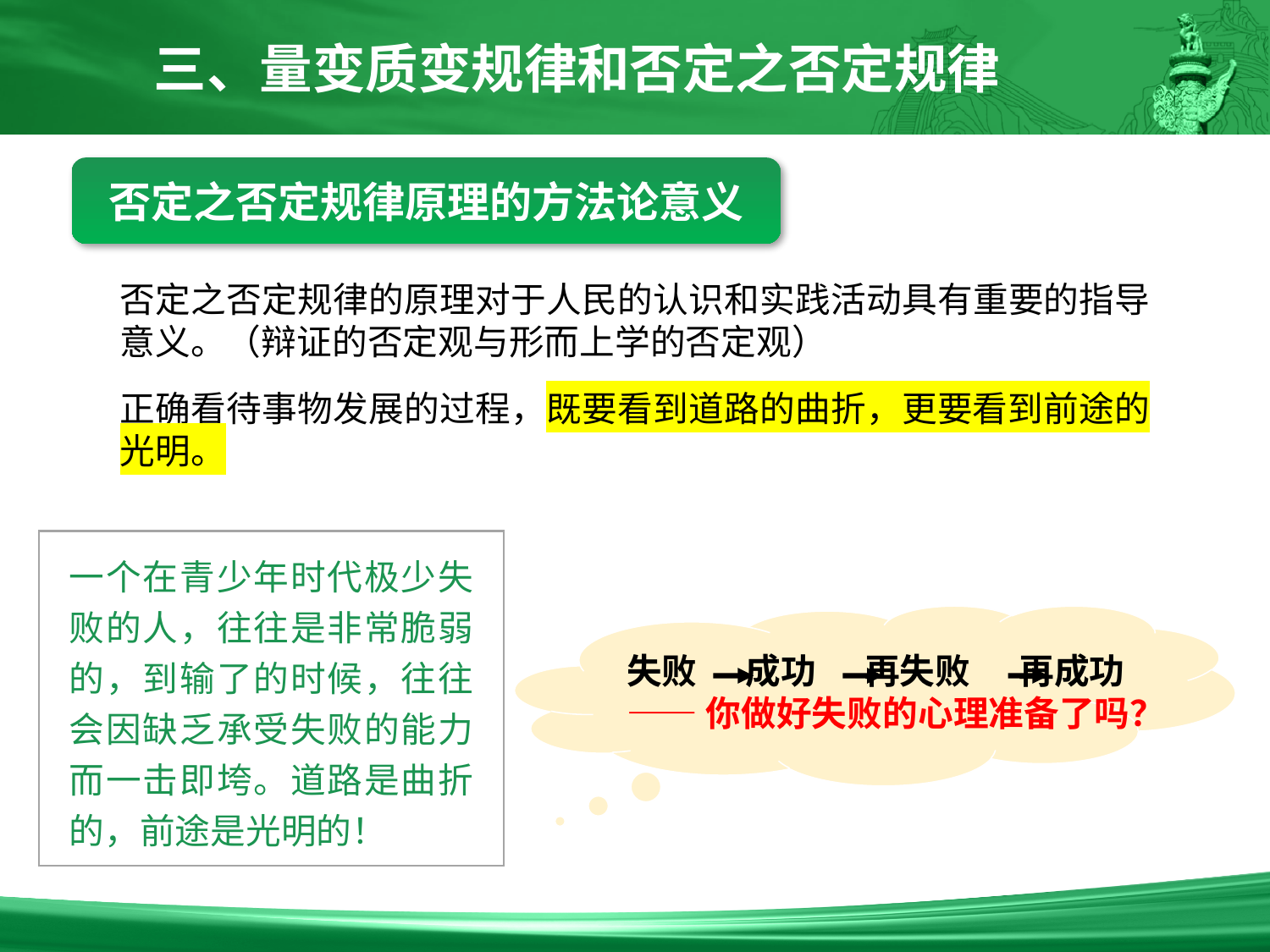

三、量变质变规律和否定之否定规律
否定之否定规律原理的方法论意义
否定之否定规律的原理对于人民的认识和实践活动具有重要的指导意义。（辩证的否定观与形而上学的否定观）
正确看待事物发展的过程，既要看到道路的曲折，更要看到前途的光明。

一个在青少年时代极少失败的人，往往是非常脆弱的，到输了的时候，往往会因缺乏承受失败的能力而一击即垮。道路是曲折的，前途是光明的！
失败      成功      再失败      再成功
——你做好失败的心理准备了吗？